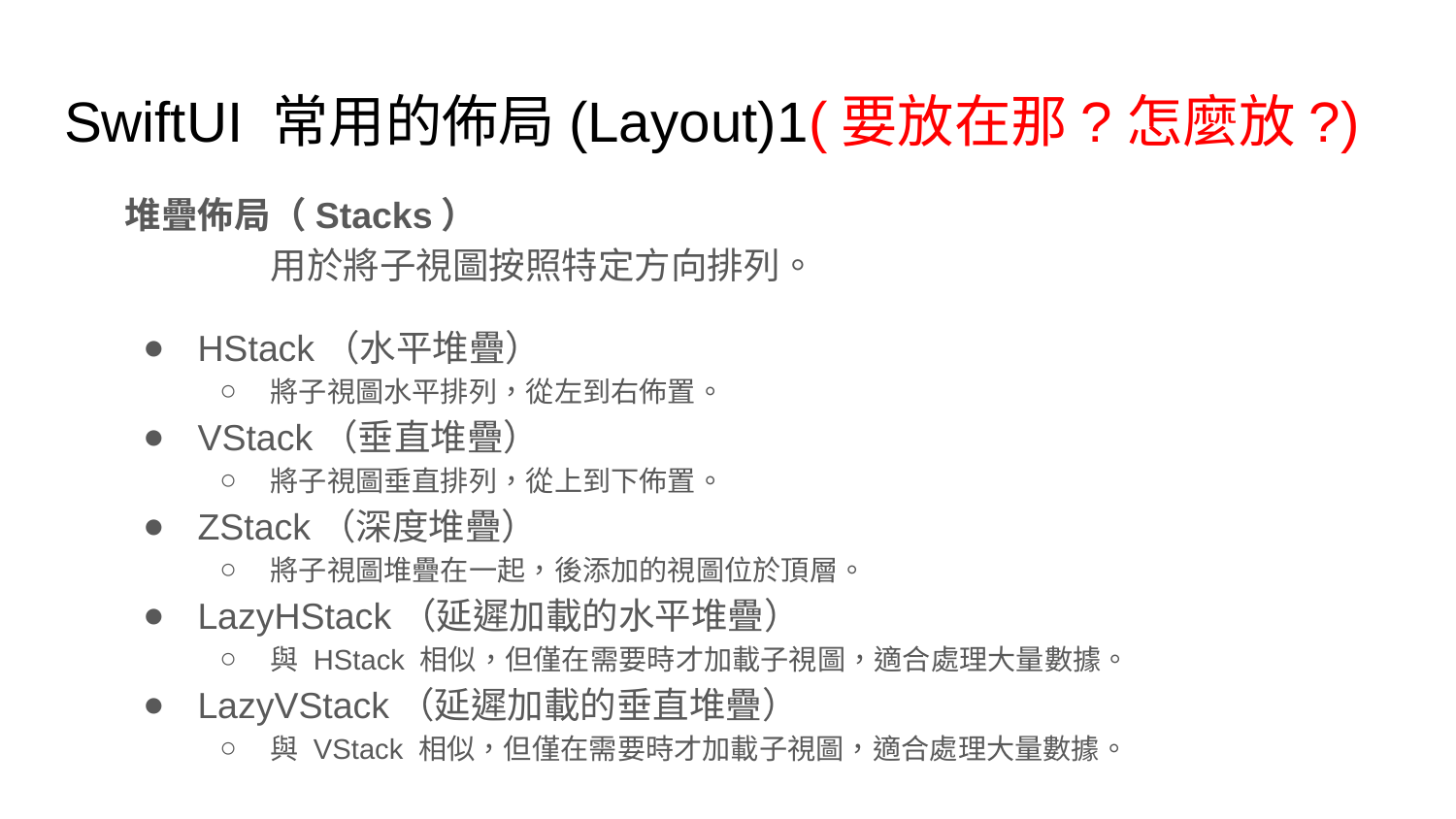

# SwiftUI 常用的佈局(Layout)1(要放在那?怎麼放?)
堆疊佈局（Stacks）
	用於將子視圖按照特定方向排列。
HStack（水平堆疊）
將子視圖水平排列，從左到右佈置。
VStack（垂直堆疊）
將子視圖垂直排列，從上到下佈置。
ZStack（深度堆疊）
將子視圖堆疊在一起，後添加的視圖位於頂層。
LazyHStack（延遲加載的水平堆疊）
與 HStack 相似，但僅在需要時才加載子視圖，適合處理大量數據。
LazyVStack（延遲加載的垂直堆疊）
與 VStack 相似，但僅在需要時才加載子視圖，適合處理大量數據。